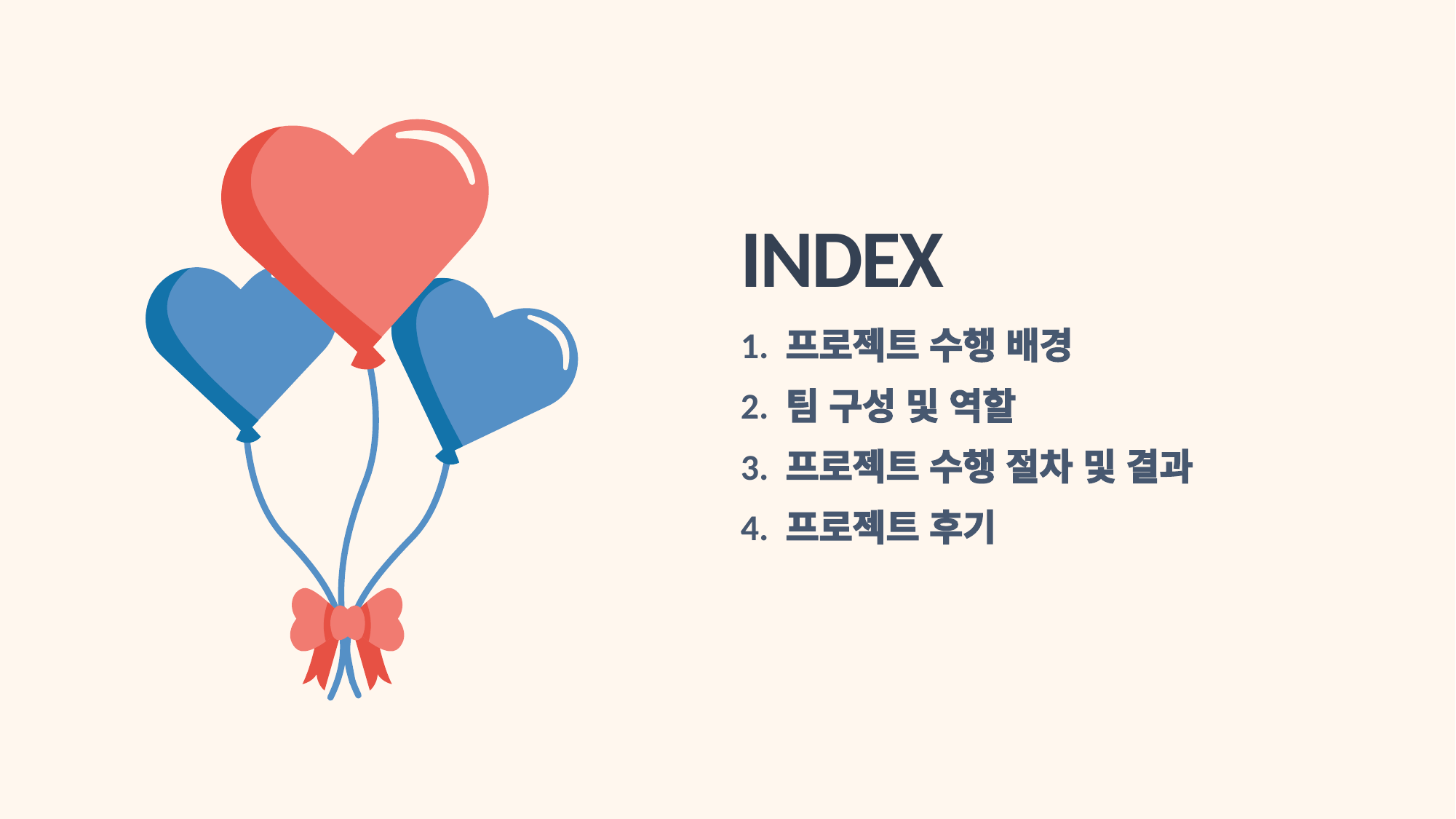

INDEX
1. 프로젝트 수행 배경
2. 팀 구성 및 역할
3. 프로젝트 수행 절차 및 결과
4. 프로젝트 후기